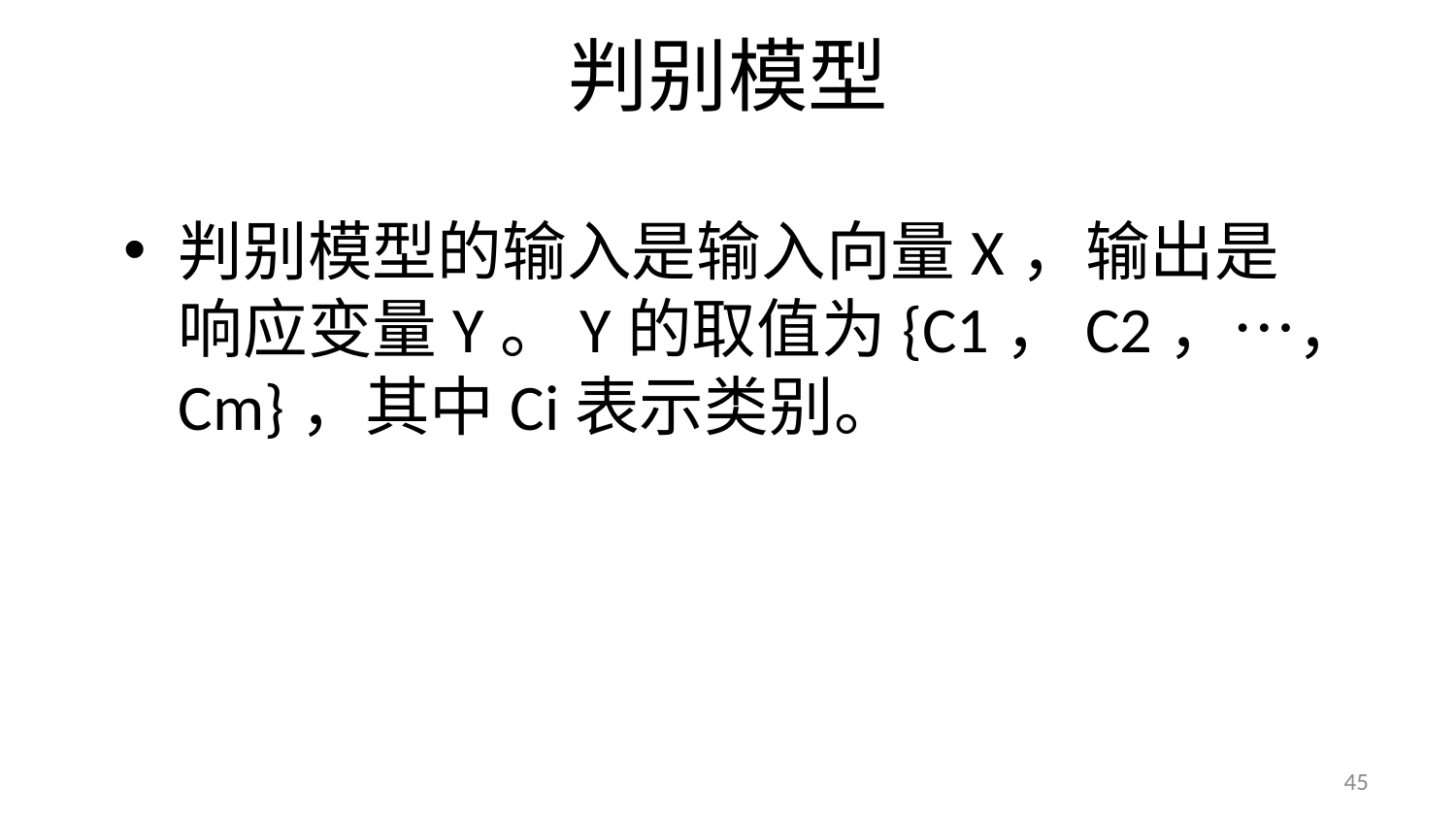

# 判别模型
判别模型的输入是输入向量X，输出是响应变量Y。Y的取值为{C1，C2，…，Cm}，其中Ci表示类别。
45